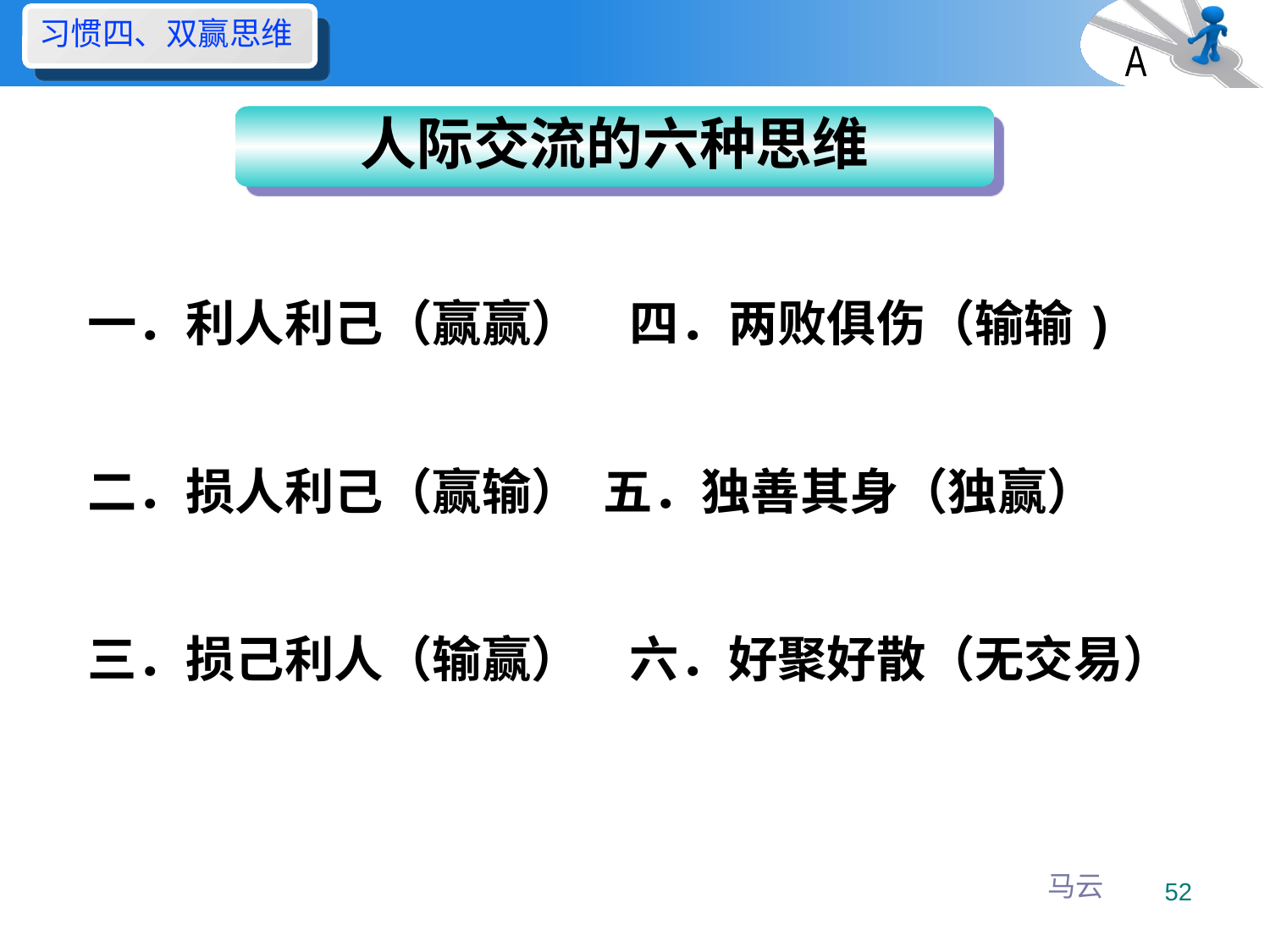

习惯四、双赢思维
A
人际交流的六种思维
一．利人利己（赢赢）　四．两败俱伤（输输)

二．损人利己（赢输）  五．独善其身（独赢）

三．损己利人（输赢）　六．好聚好散（无交易）
马云
52